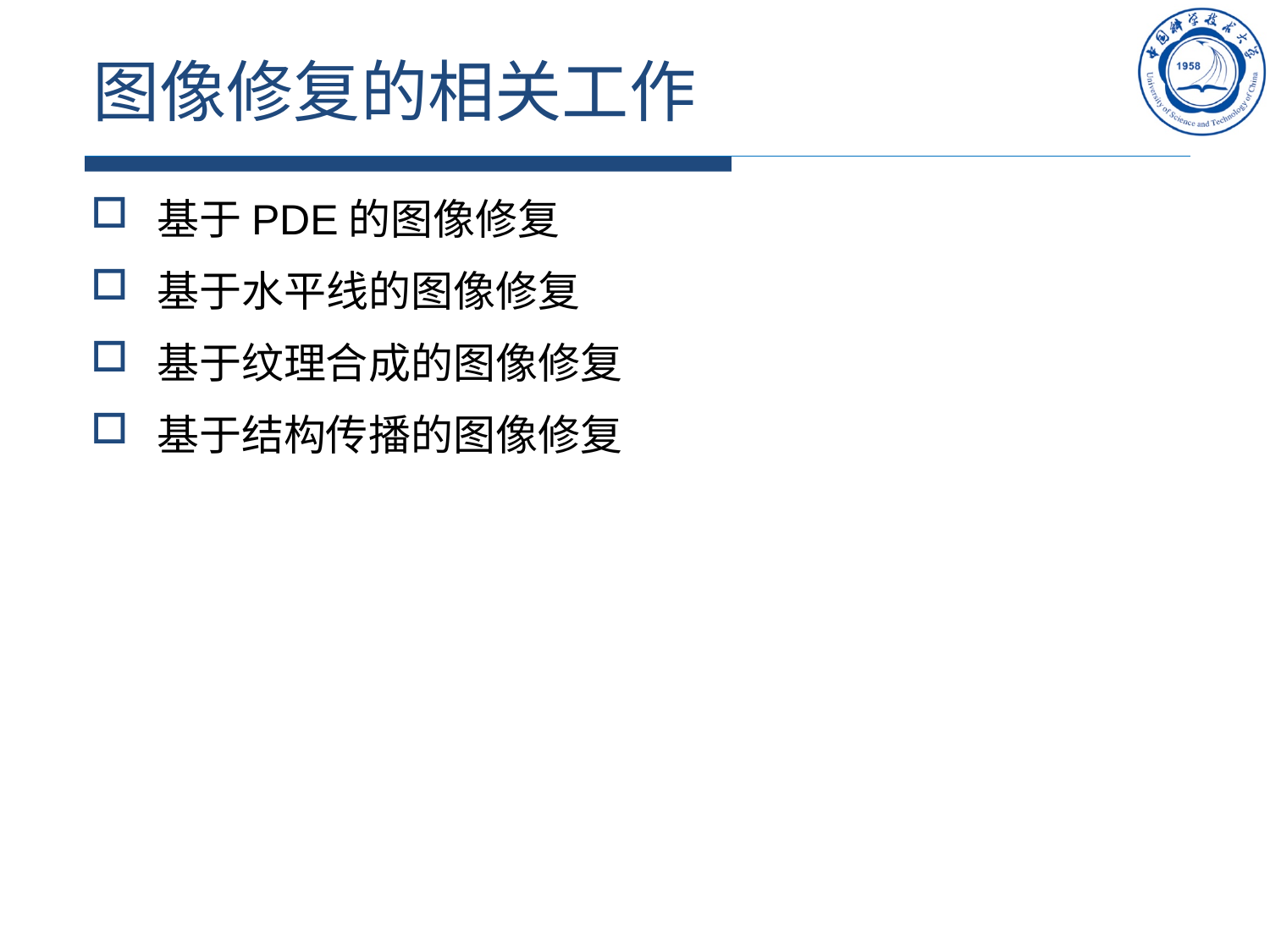

# 图像修复的相关工作
基于PDE的图像修复
基于水平线的图像修复
基于纹理合成的图像修复
基于结构传播的图像修复